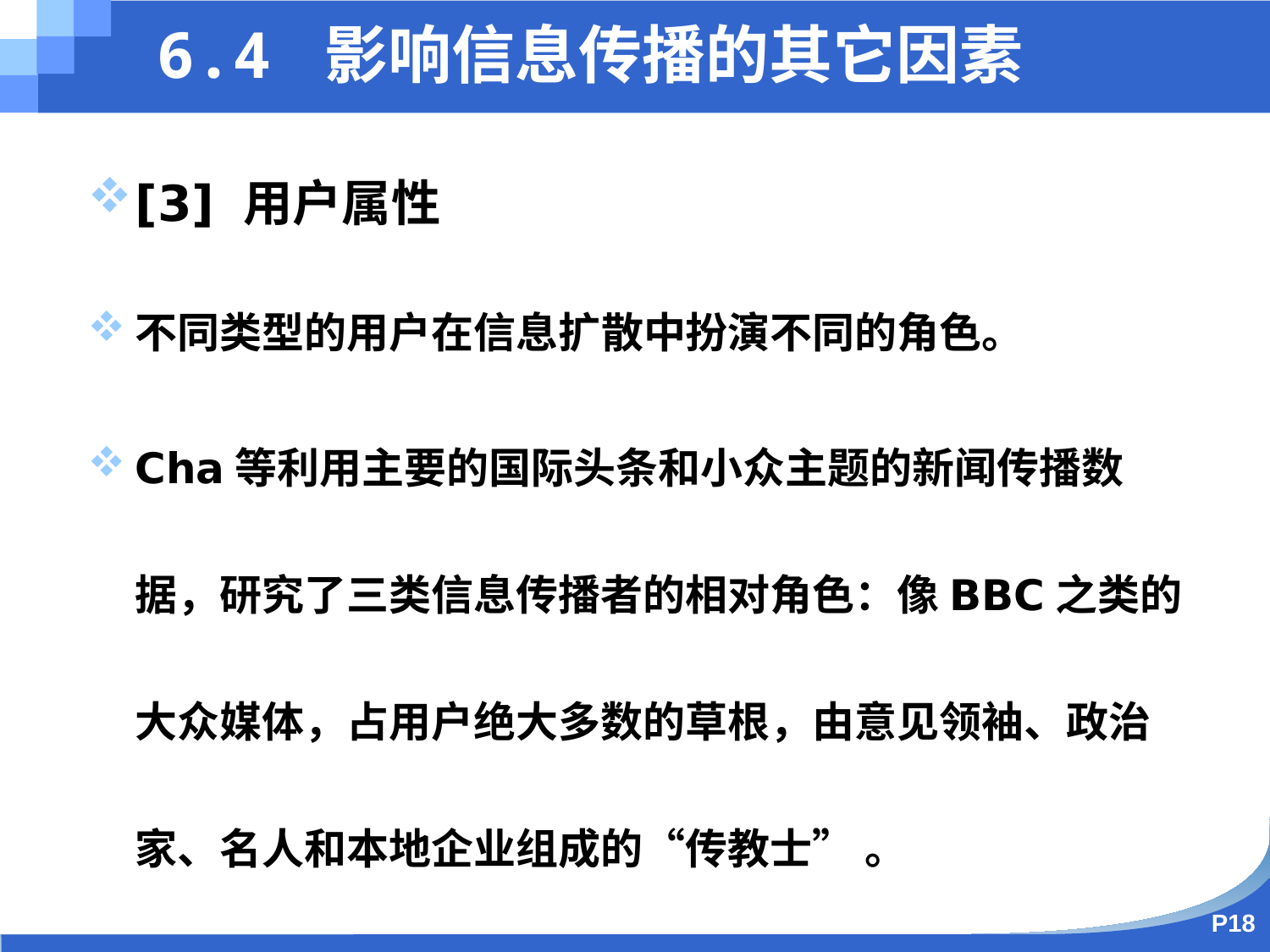

6.4 影响信息传播的其它因素
[3] 用户属性
不同类型的用户在信息扩散中扮演不同的角色。
Cha等利用主要的国际头条和小众主题的新闻传播数据，研究了三类信息传播者的相对角色：像BBC之类的大众媒体，占用户绝大多数的草根，由意见领袖、政治家、名人和本地企业组成的“传教士” 。
P18